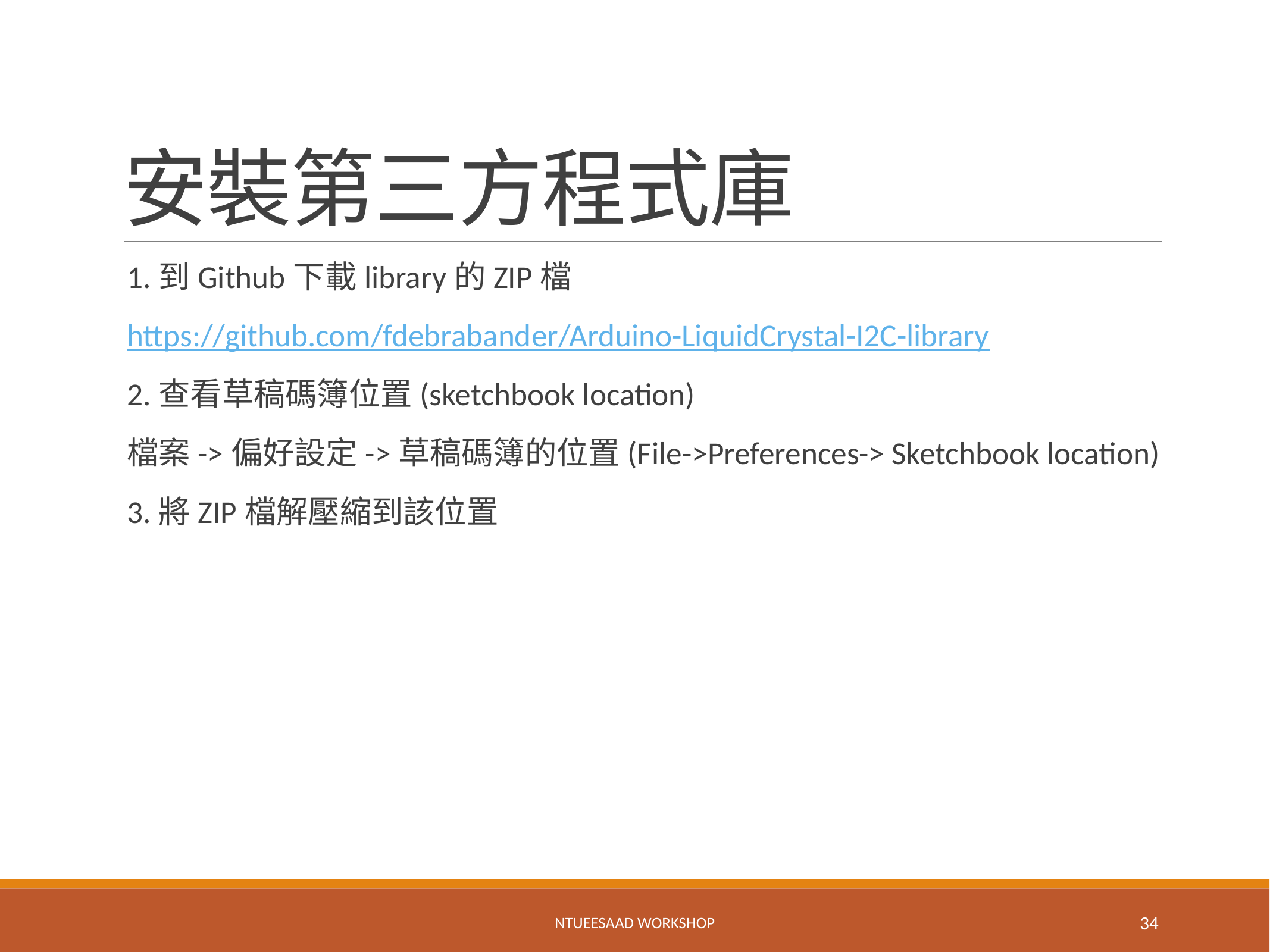

# 安裝第三方程式庫
1.到Github下載library的ZIP檔
https://github.com/fdebrabander/Arduino-LiquidCrystal-I2C-library
2.查看草稿碼簿位置(sketchbook location)
檔案->偏好設定->草稿碼簿的位置(File->Preferences-> Sketchbook location)
3.將ZIP檔解壓縮到該位置
NTUEESAAD WORKSHOP
34